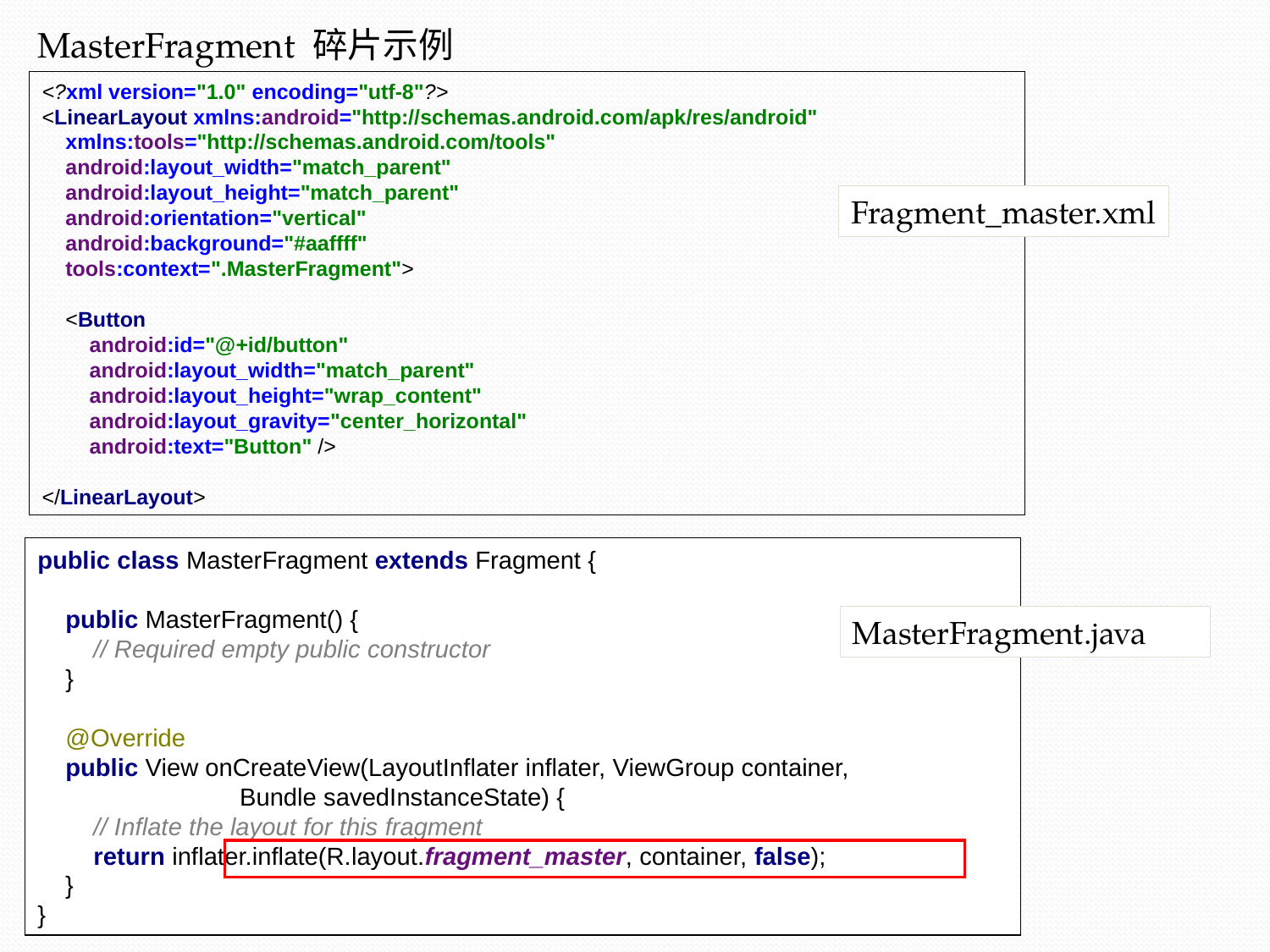

MasterFragment 碎片示例
<?xml version="1.0" encoding="utf-8"?>
<LinearLayout xmlns:android="http://schemas.android.com/apk/res/android"
    xmlns:tools="http://schemas.android.com/tools"
    android:layout_width="match_parent"
    android:layout_height="match_parent"
    android:orientation="vertical"
    android:background="#aaffff"
    tools:context=".MasterFragment">
    <Button
        android:id="@+id/button"
        android:layout_width="match_parent"
        android:layout_height="wrap_content"
        android:layout_gravity="center_horizontal"
        android:text="Button" />
</LinearLayout>
Fragment_master.xml
public class MasterFragment extends Fragment {
    public MasterFragment() {
        // Required empty public constructor
    }
    @Override
    public View onCreateView(LayoutInflater inflater, ViewGroup container,
                             Bundle savedInstanceState) {
        // Inflate the layout for this fragment
        return inflater.inflate(R.layout.fragment_master, container, false);
    }
}
MasterFragment.java